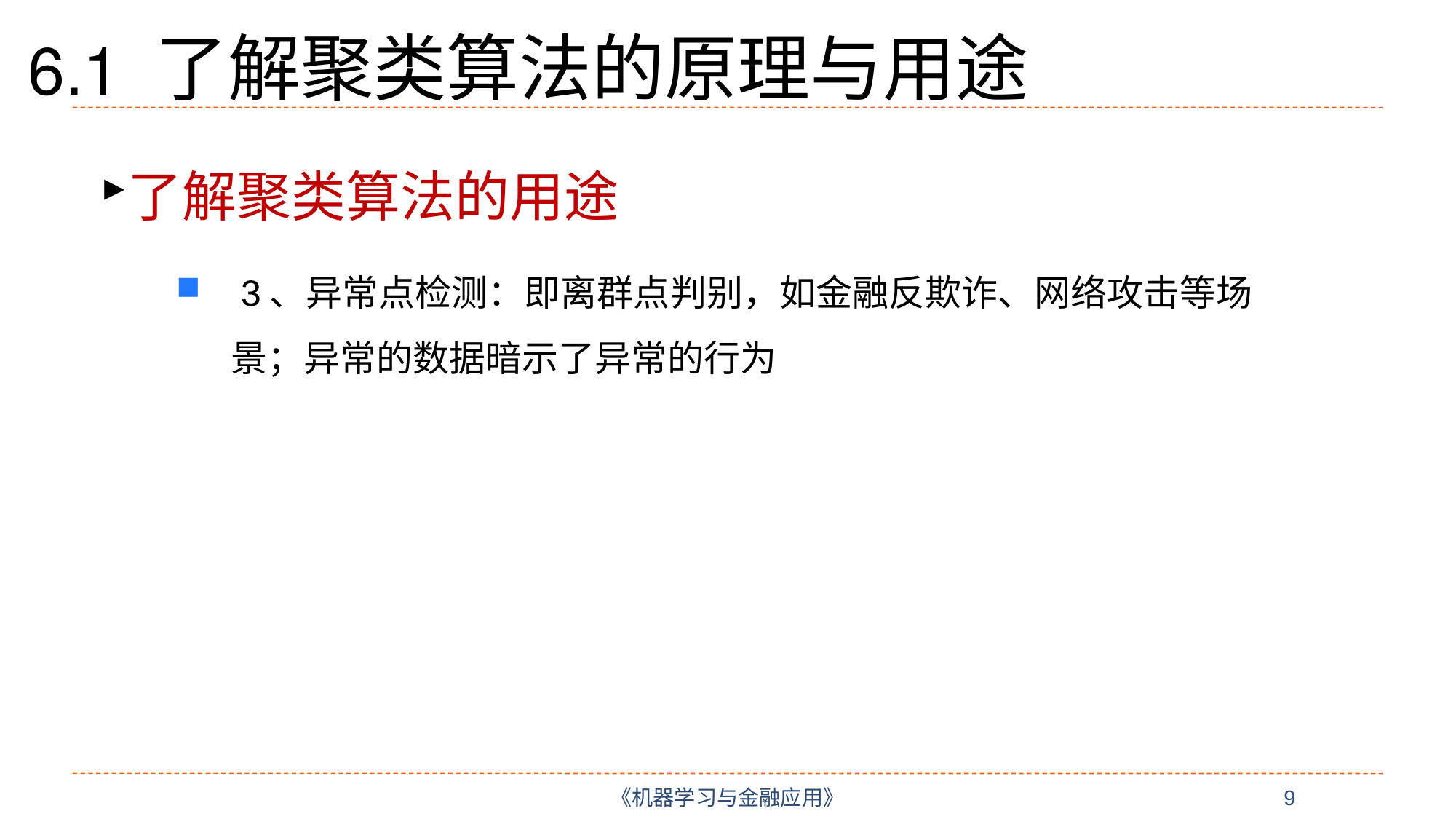

# 6.1 了解聚类算法的原理与用途
了解聚类算法的用途

 3、异常点检测：即离群点判别，如金融反欺诈、网络攻击等场景；异常的数据暗示了异常的行为